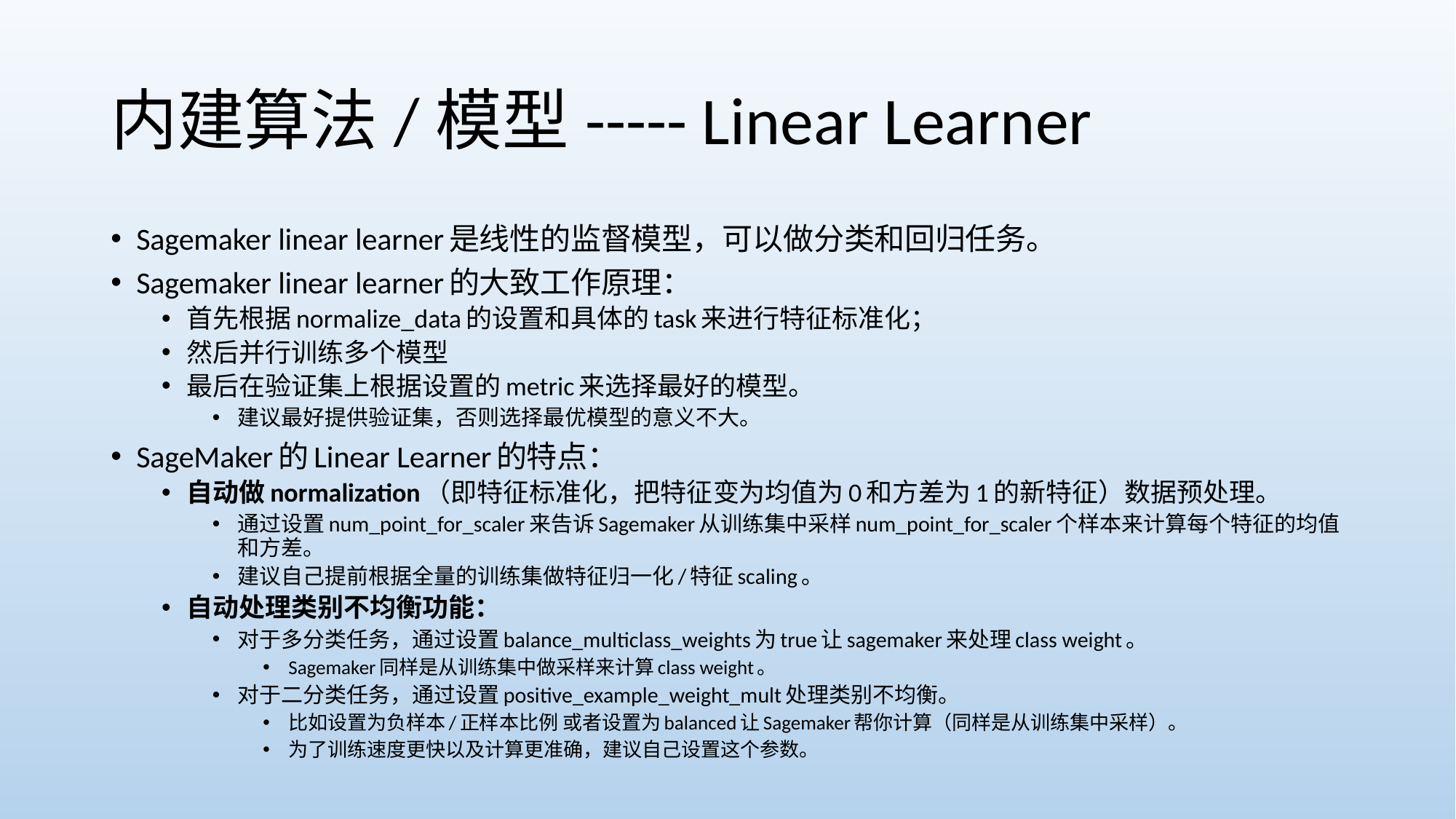

# 内建算法/模型----- Linear Learner
Sagemaker linear learner是线性的监督模型，可以做分类和回归任务。
Sagemaker linear learner的大致工作原理：
首先根据normalize_data的设置和具体的task来进行特征标准化；
然后并行训练多个模型
最后在验证集上根据设置的metric来选择最好的模型。
建议最好提供验证集，否则选择最优模型的意义不大。
SageMaker的Linear Learner的特点：
自动做normalization（即特征标准化，把特征变为均值为0和方差为1的新特征）数据预处理。
通过设置num_point_for_scaler来告诉Sagemaker从训练集中采样num_point_for_scaler个样本来计算每个特征的均值和方差。
建议自己提前根据全量的训练集做特征归一化/特征scaling。
自动处理类别不均衡功能：
对于多分类任务，通过设置balance_multiclass_weights为true让sagemaker来处理class weight。
Sagemaker同样是从训练集中做采样来计算class weight。
对于二分类任务，通过设置positive_example_weight_mult处理类别不均衡。
比如设置为负样本/正样本比例 或者设置为balanced让Sagemaker帮你计算（同样是从训练集中采样）。
为了训练速度更快以及计算更准确，建议自己设置这个参数。